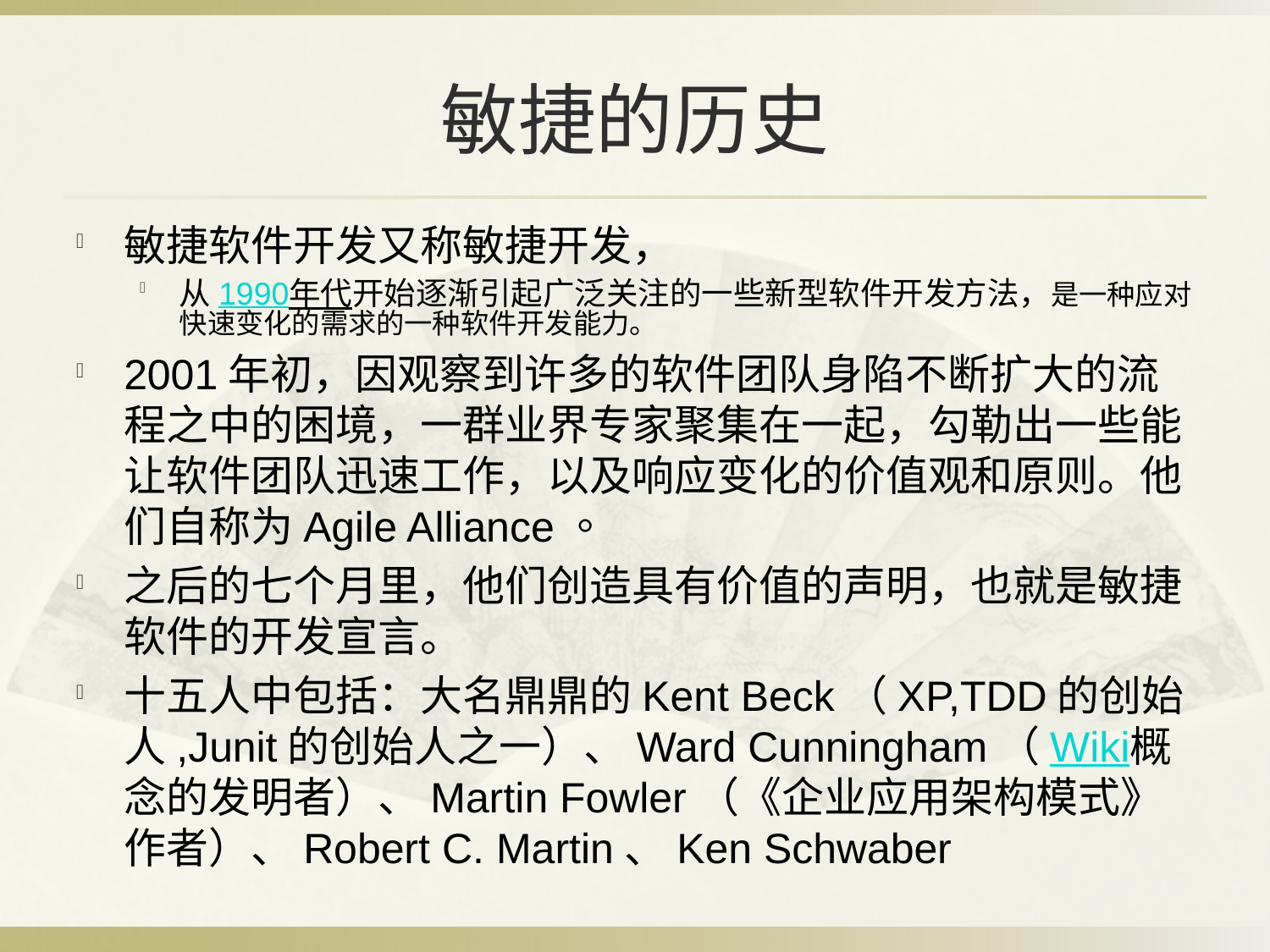

# 敏捷的历史
敏捷软件开发又称敏捷开发，
从1990年代开始逐渐引起广泛关注的一些新型软件开发方法，是一种应对快速变化的需求的一种软件开发能力。
2001年初，因观察到许多的软件团队身陷不断扩大的流程之中的困境，一群业界专家聚集在一起，勾勒出一些能让软件团队迅速工作，以及响应变化的价值观和原则。他们自称为Agile Alliance。
之后的七个月里，他们创造具有价值的声明，也就是敏捷软件的开发宣言。
十五人中包括：大名鼎鼎的Kent Beck（XP,TDD的创始人,Junit的创始人之一）、Ward Cunningham（Wiki概念的发明者）、Martin Fowler（《企业应用架构模式》作者）、Robert C. Martin、Ken Schwaber